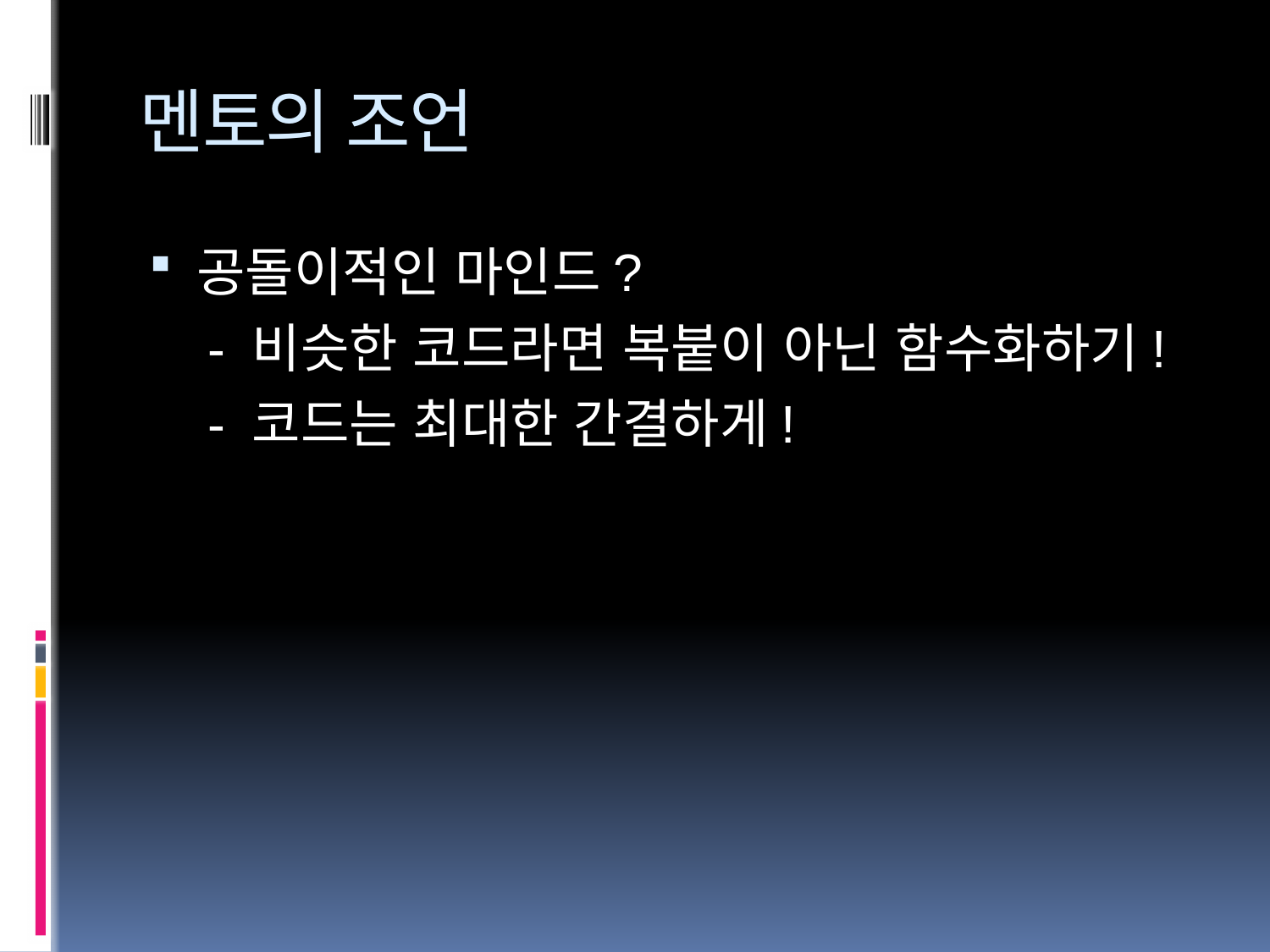

# 멘토의 조언
공돌이적인 마인드?
    - 비슷한 코드라면 복붙이 아닌 함수화하기!
    - 코드는 최대한 간결하게!